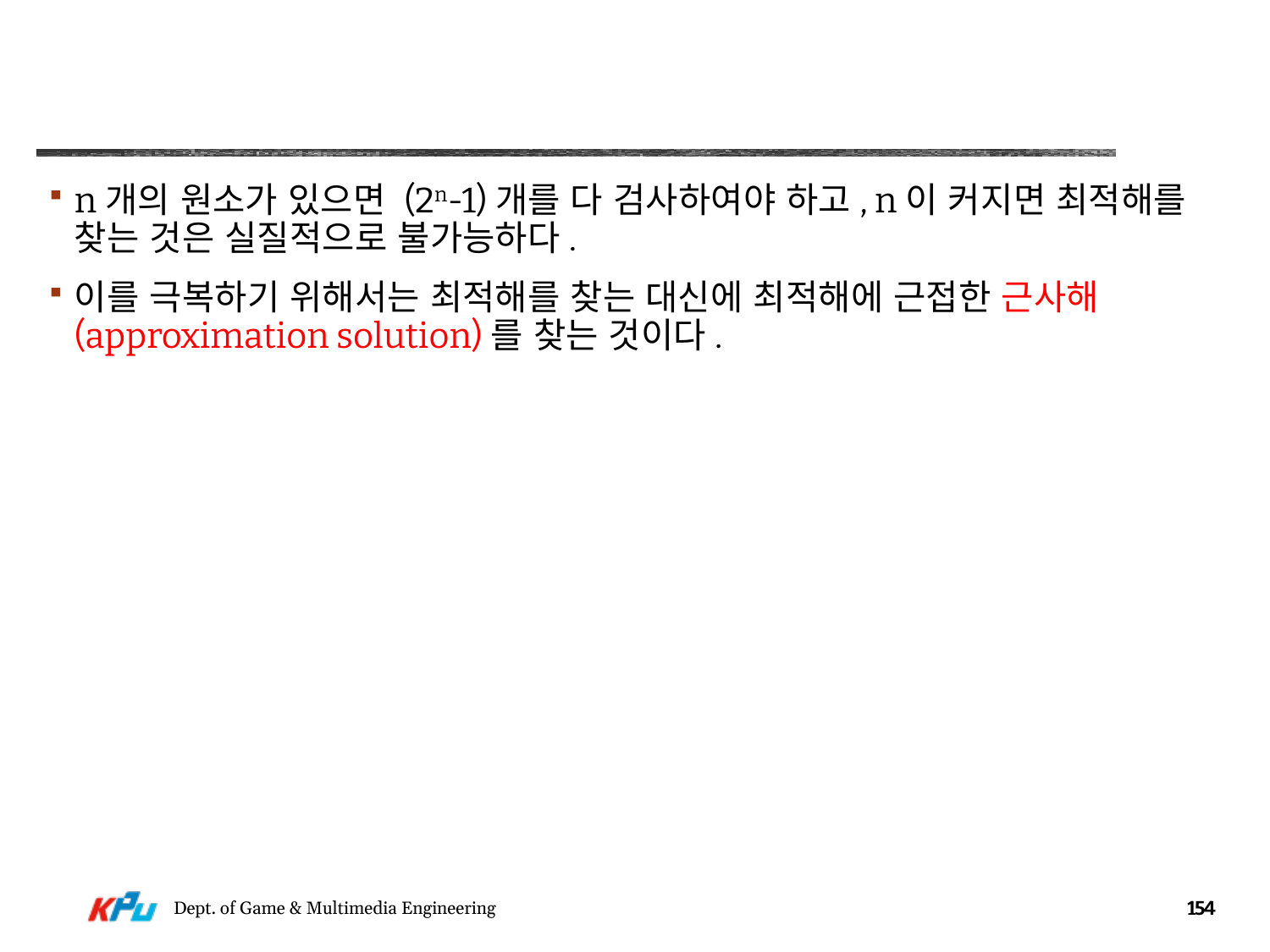

#
n개의 원소가 있으면 (2n-1)개를 다 검사하여야 하고, n이 커지면 최적해를 찾는 것은 실질적으로 불가능하다.
이를 극복하기 위해서는 최적해를 찾는 대신에 최적해에 근접한 근사해 (approximation solution)를 찾는 것이다.

Dept. of Game & Multimedia Engineering
154